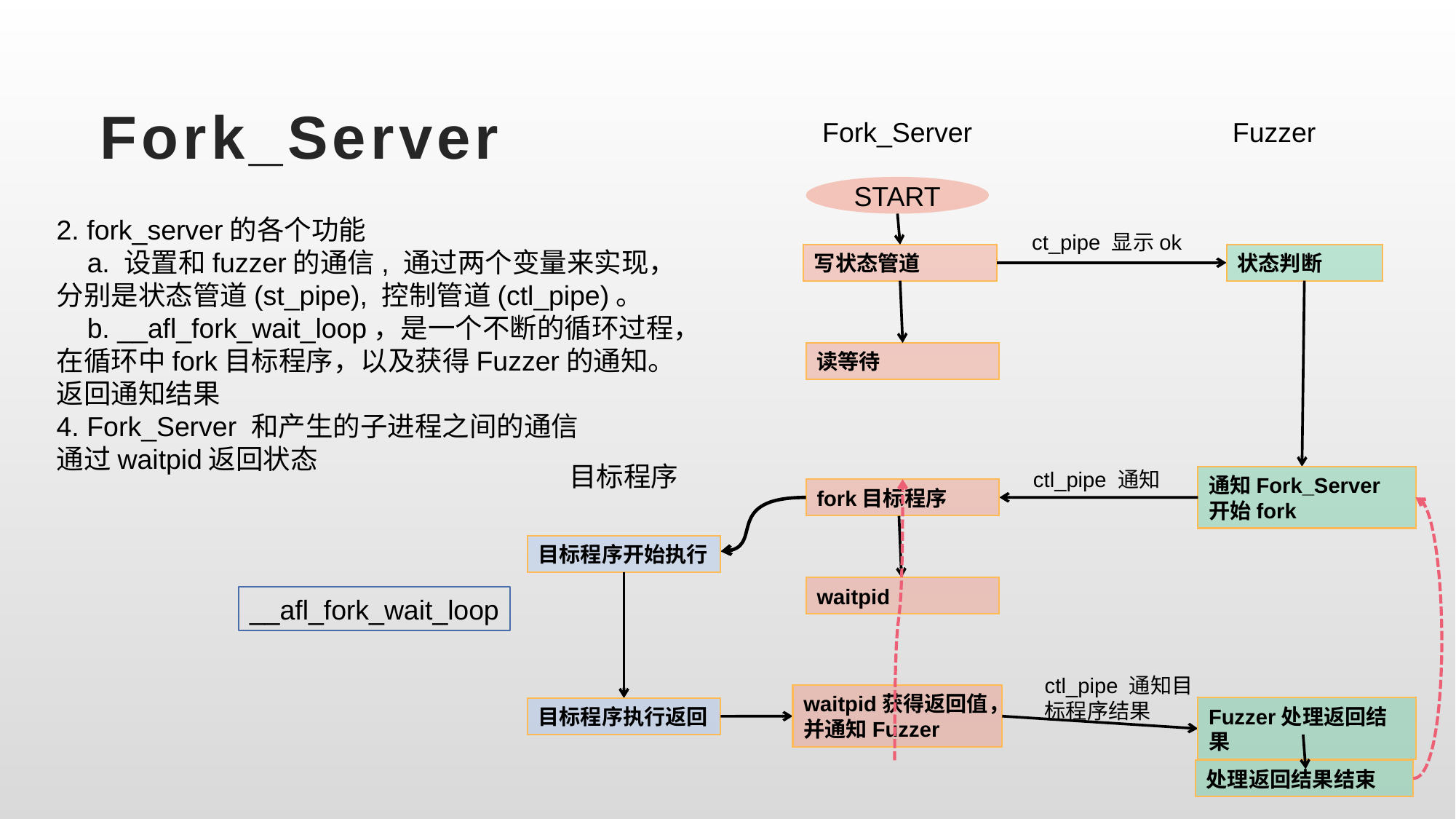

# Fork_Server
Fork_Server
Fuzzer
START
2. fork_server的各个功能
    a. 设置和fuzzer的通信, 通过两个变量来实现，分别是状态管道(st_pipe), 控制管道(ctl_pipe)。
    b. __afl_fork_wait_loop，是一个不断的循环过程，在循环中fork目标程序，以及获得Fuzzer的通知。返回通知结果
4. Fork_Server 和产生的子进程之间的通信
通过waitpid返回状态

ct_pipe 显示ok
写状态管道
状态判断
读等待
目标程序
ctl_pipe 通知
通知Fork_Server开始fork
fork目标程序
目标程序开始执行
waitpid
__afl_fork_wait_loop
ctl_pipe 通知目标程序结果
waitpid获得返回值，
并通知Fuzzer
Fuzzer处理返回结果
目标程序执行返回
处理返回结果结束